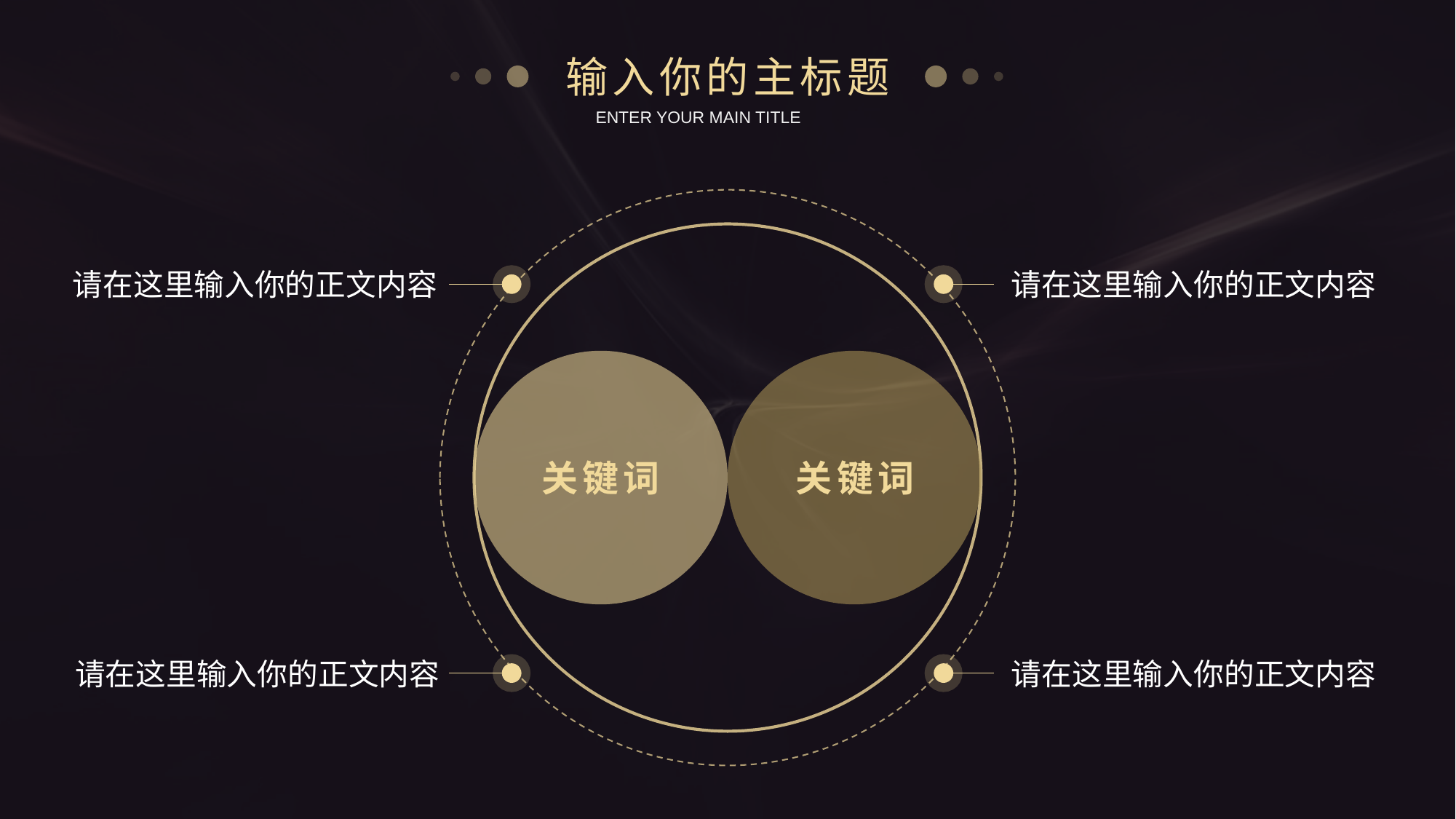

输入你的主标题

ENTER YOUR MAIN TITLE

请在这里输入你的正文内容
请在这里输入你的正文内容

关键词
关键词
请在这里输入你的正文内容
请在这里输入你的正文内容